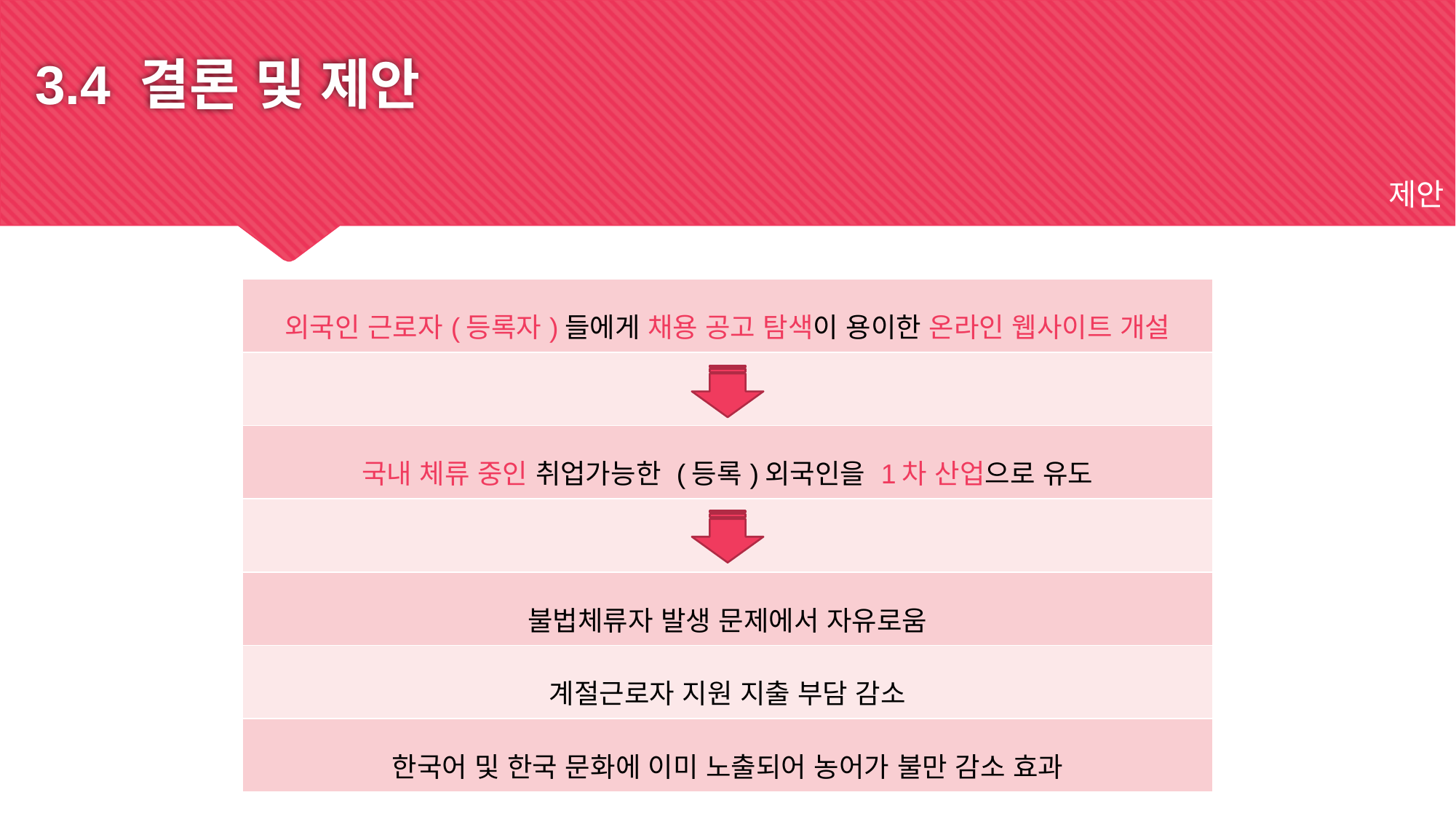

3.4 결론 및 제안
제안
| 외국인 근로자(등록자)들에게 채용 공고 탐색이 용이한 온라인 웹사이트 개설 |
| --- |
|  |
| 국내 체류 중인 취업가능한 (등록)외국인을 1차 산업으로 유도 |
|  |
| 불법체류자 발생 문제에서 자유로움 |
| 계절근로자 지원 지출 부담 감소 |
| 한국어 및 한국 문화에 이미 노출되어 농어가 불만 감소 효과 |